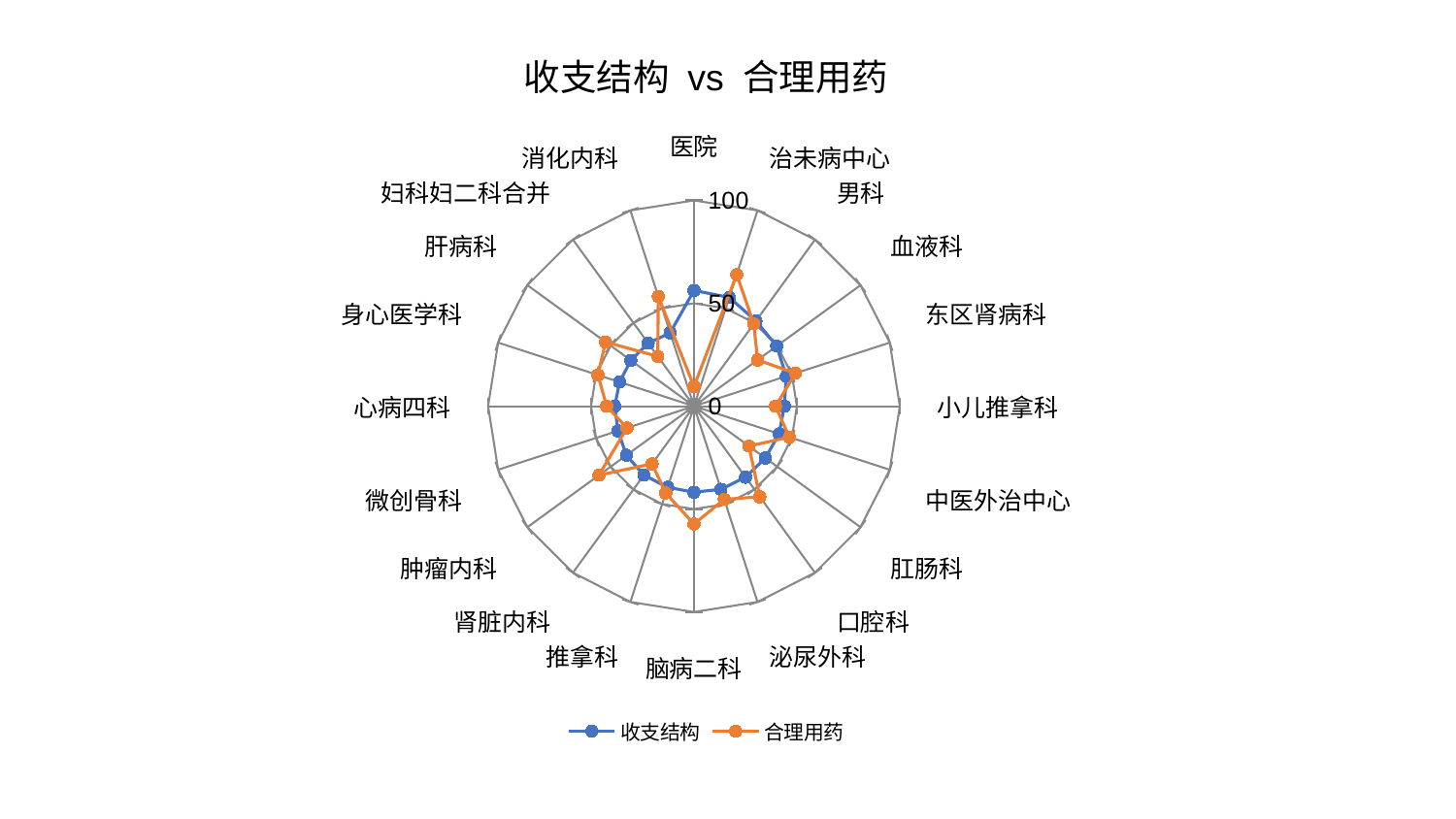

### Chart: 收支结构 vs 合理用药

| Category | 收支结构 | 合理用药 |
|---|---|---|
| 医院 | 56.24436179971337 | 9.557158215142858 |
| 治未病中心 | 55.5594107455046 | 67.25606919194564 |
| 男科 | 51.21173427015644 | 49.4480891274317 |
| 血液科 | 49.723882049658634 | 38.20297516062925 |
| 东区肾病科 | 47.133667079857986 | 51.855284755693084 |
| 小儿推拿科 | 43.91111629974618 | 39.62158445104781 |
| 中医外治中心 | 43.483067166024476 | 48.747482571724454 |
| 肛肠科 | 42.87947547453093 | 32.982926765914776 |
| 口腔科 | 42.655264624939726 | 54.437733321049784 |
| 泌尿外科 | 42.46374406257763 | 47.62333696642478 |
| 脑病二科 | 41.81332266595146 | 57.27401497339823 |
| 推拿科 | 41.446860663986314 | 44.37872084088215 |
| 肾脏内科 | 41.41211627985942 | 34.63923604356442 |
| 肿瘤内科 | 40.57291323414782 | 57.056120376206934 |
| 微创骨科 | 38.80784923805758 | 34.24734944985901 |
| 心病四科 | 38.5054973761996 | 42.40909406466824 |
| 身心医学科 | 37.99518134590964 | 49.03874976277646 |
| 肝病科 | 37.92024036502474 | 53.067779492723574 |
| 妇科妇二科合并 | 37.84002322683784 | 29.877554813924334 |
| 消化内科 | 37.44063292969447 | 56.13973286865171 |
69